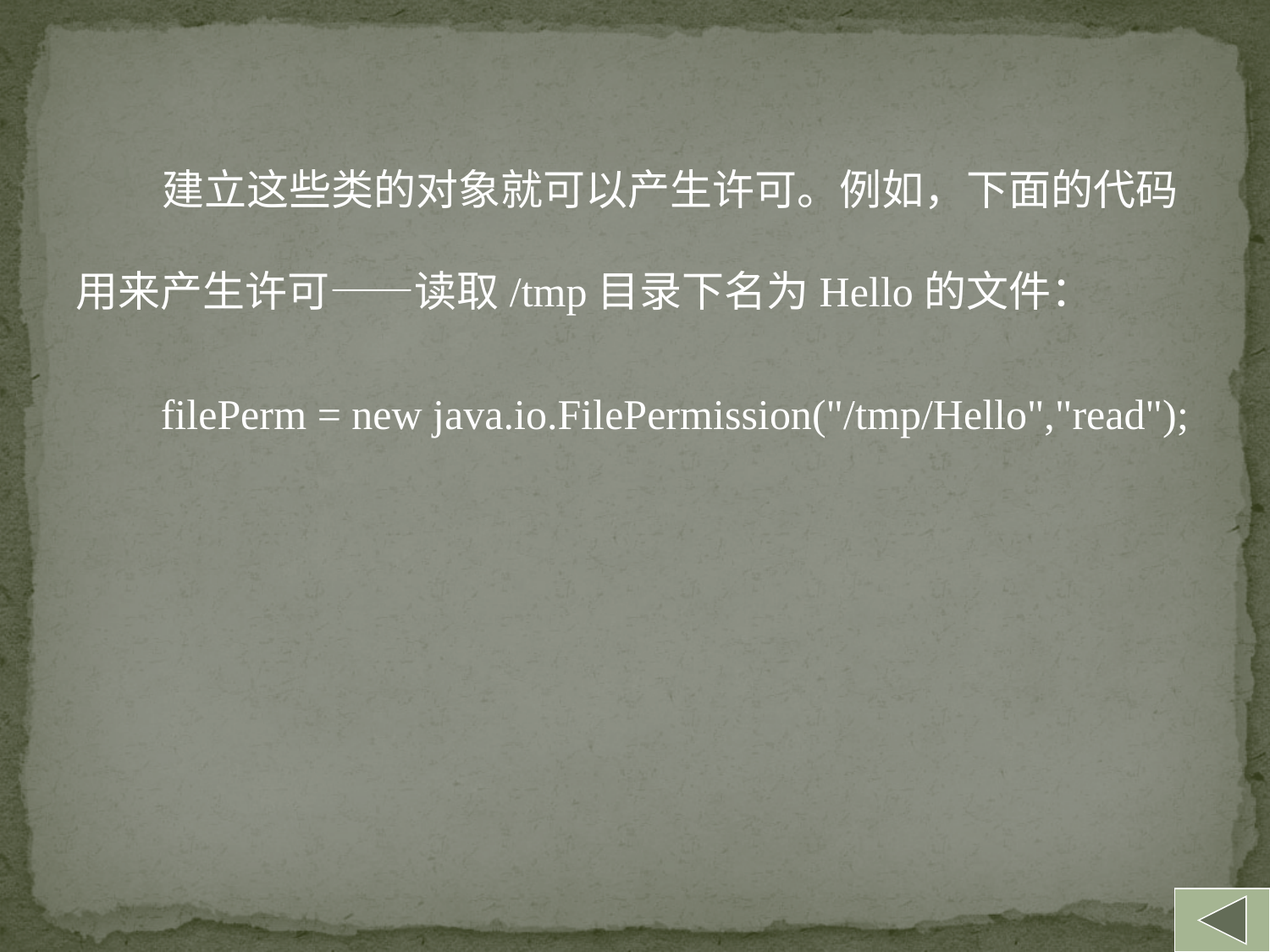

建立这些类的对象就可以产生许可。例如，下面的代码用来产生许可——读取/tmp目录下名为Hello的文件：
        filePerm = new java.io.FilePermission("/tmp/Hello","read");